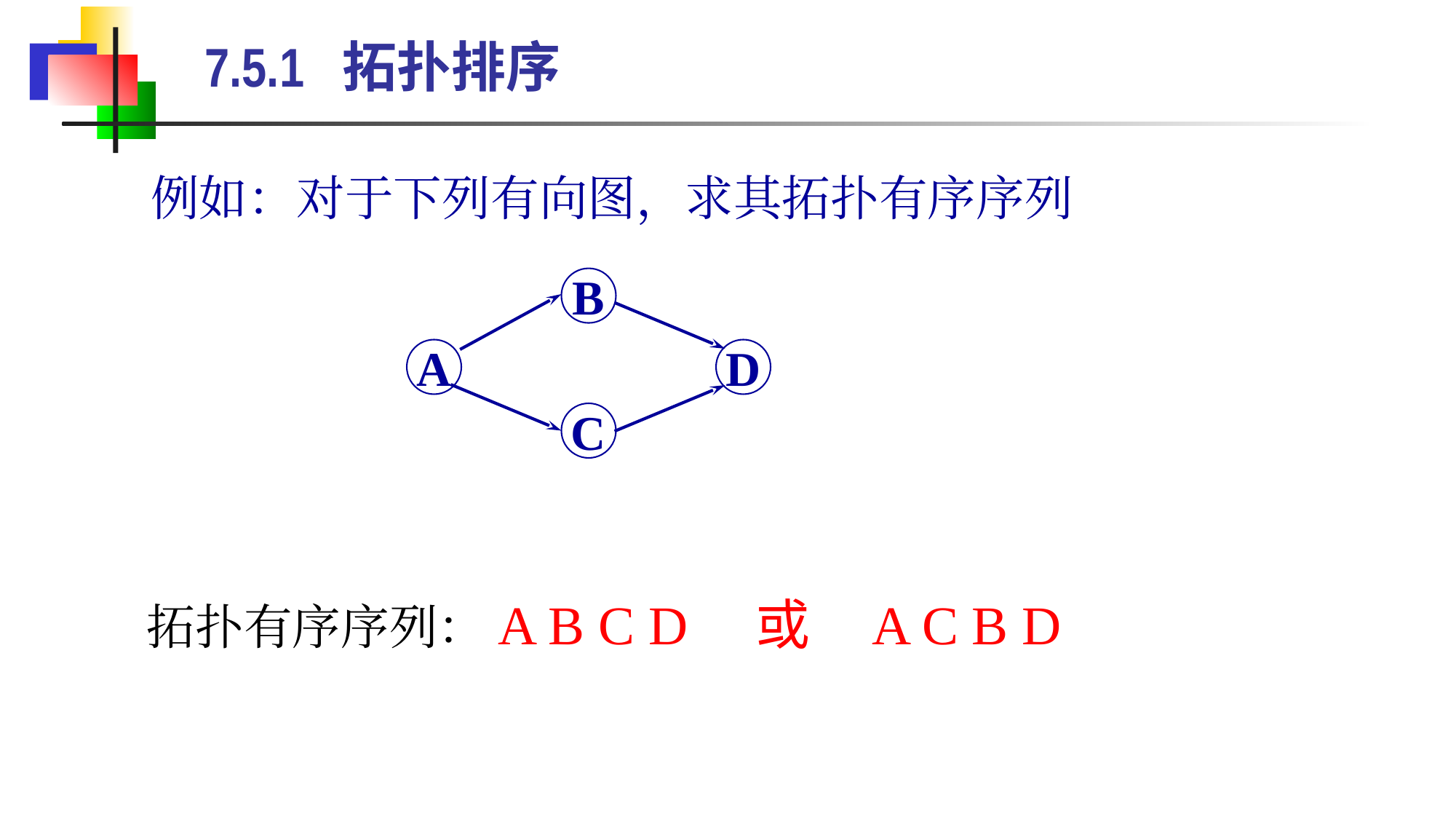

7.5.1  拓扑排序
例如：对于下列有向图，求其拓扑有序序列
B

A
D

C
拓扑有序序列：A B C D    或    A C B D